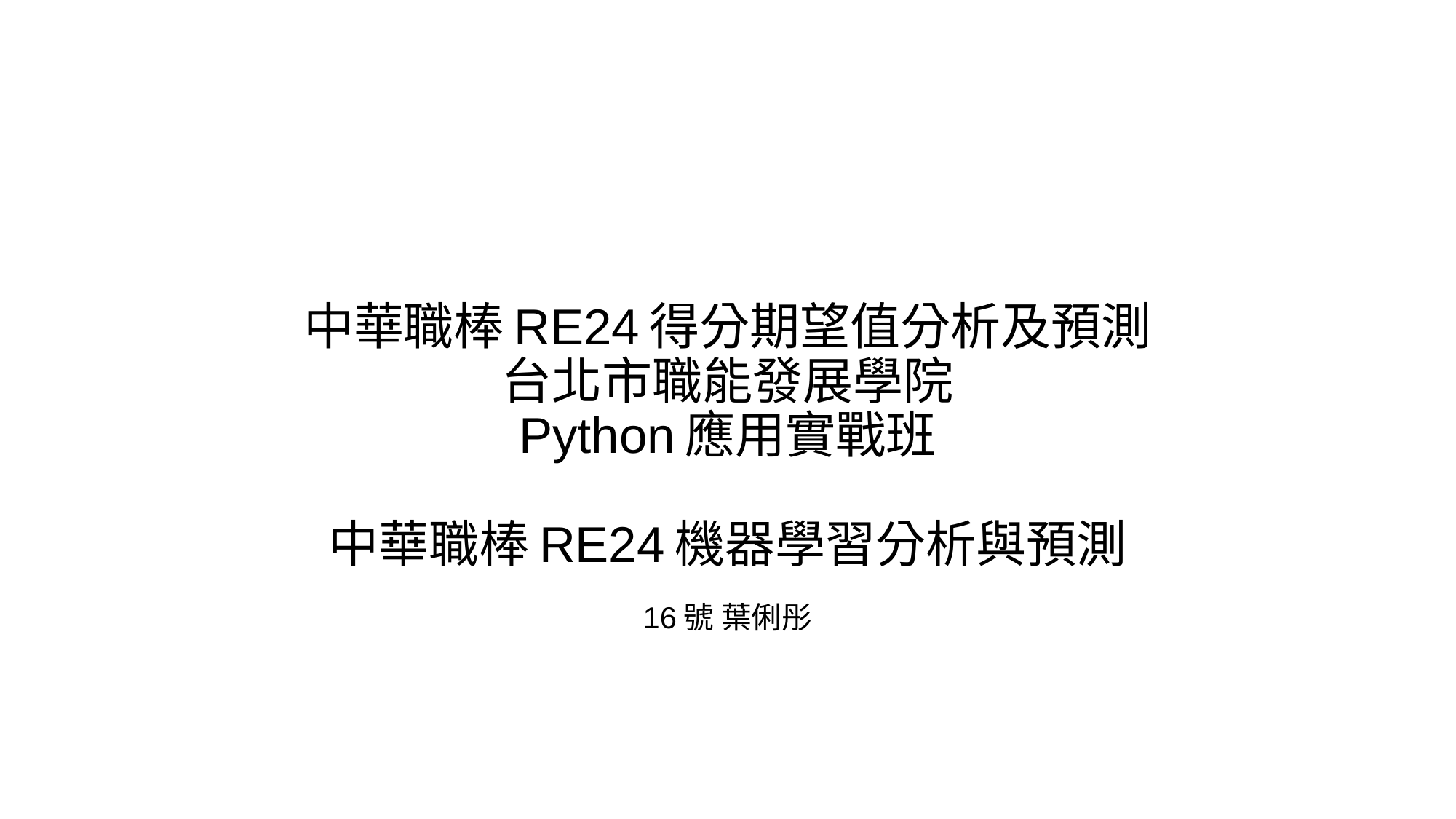

# 中華職棒RE24得分期望值分析及預測 台北市職能發展學院 Python應用實戰班 中華職棒RE24機器學習分析與預測
16號 葉俐彤